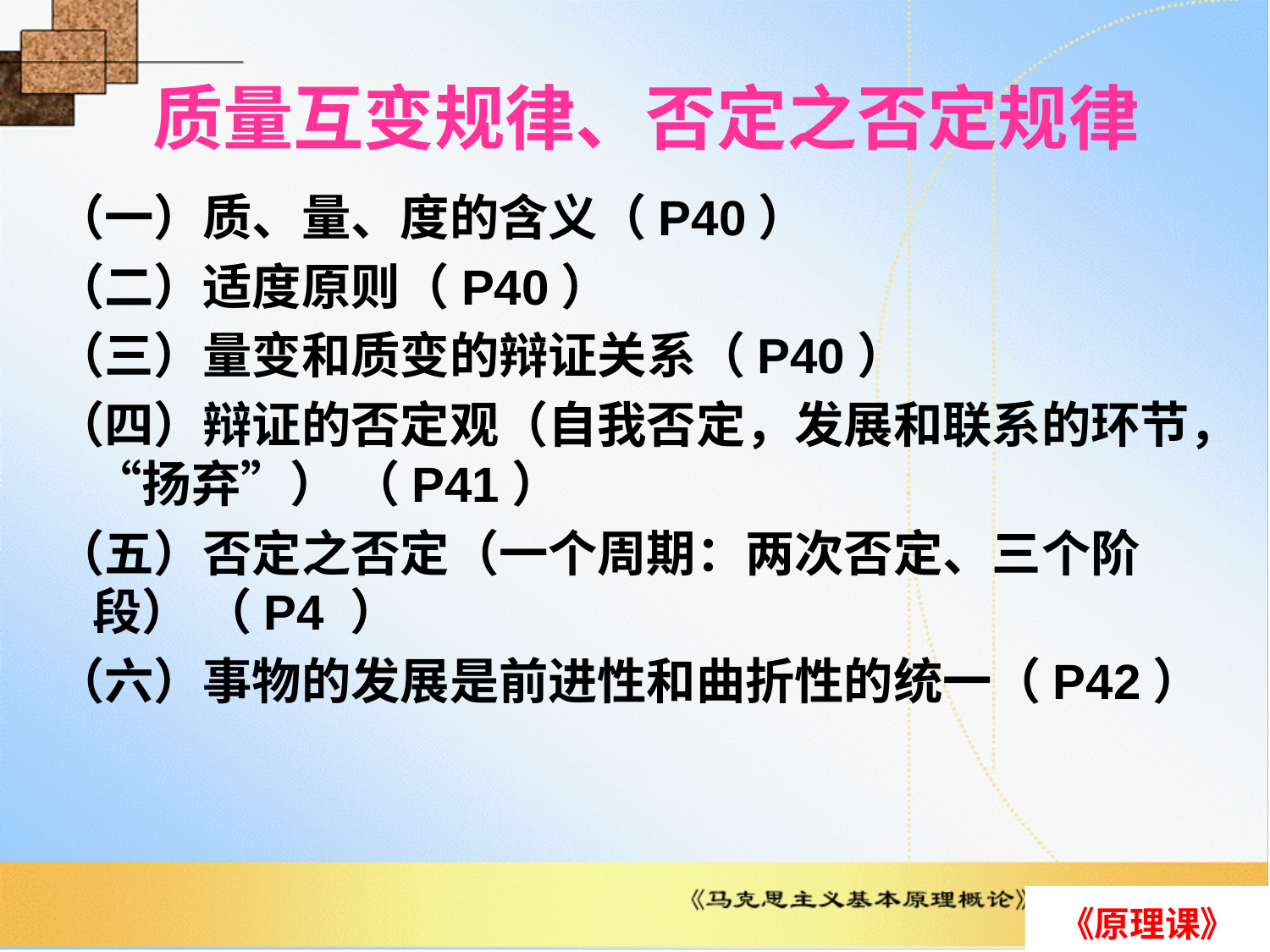

# 质量互变规律、否定之否定规律
（一）质、量、度的含义（P40）
（二）适度原则（P40）
（三）量变和质变的辩证关系（P40）
（四）辩证的否定观（自我否定，发展和联系的环节，“扬弃”） （P41）
（五）否定之否定（一个周期：两次否定、三个阶段） （P4 ）
（六）事物的发展是前进性和曲折性的统一（P42）
《原理课》